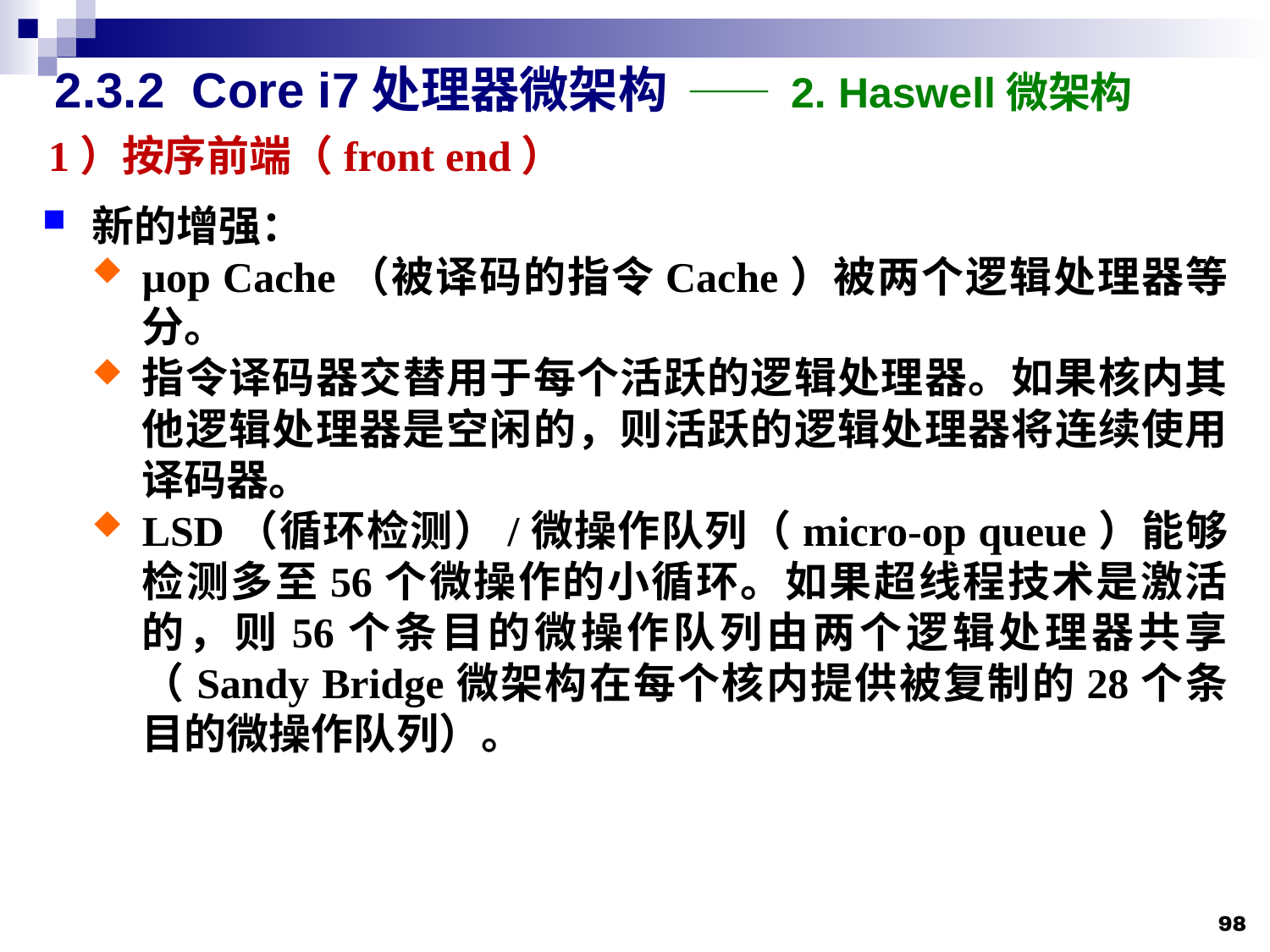

2.3.2  Core i7处理器微架构  —— 2. Haswell微架构
1）按序前端（front end）
新的增强：
μop Cache（被译码的指令Cache）被两个逻辑处理器等分。
指令译码器交替用于每个活跃的逻辑处理器。如果核内其他逻辑处理器是空闲的，则活跃的逻辑处理器将连续使用译码器。
LSD（循环检测）/微操作队列（micro-op queue）能够检测多至56个微操作的小循环。如果超线程技术是激活的，则56个条目的微操作队列由两个逻辑处理器共享（Sandy Bridge微架构在每个核内提供被复制的28个条目的微操作队列）。
98